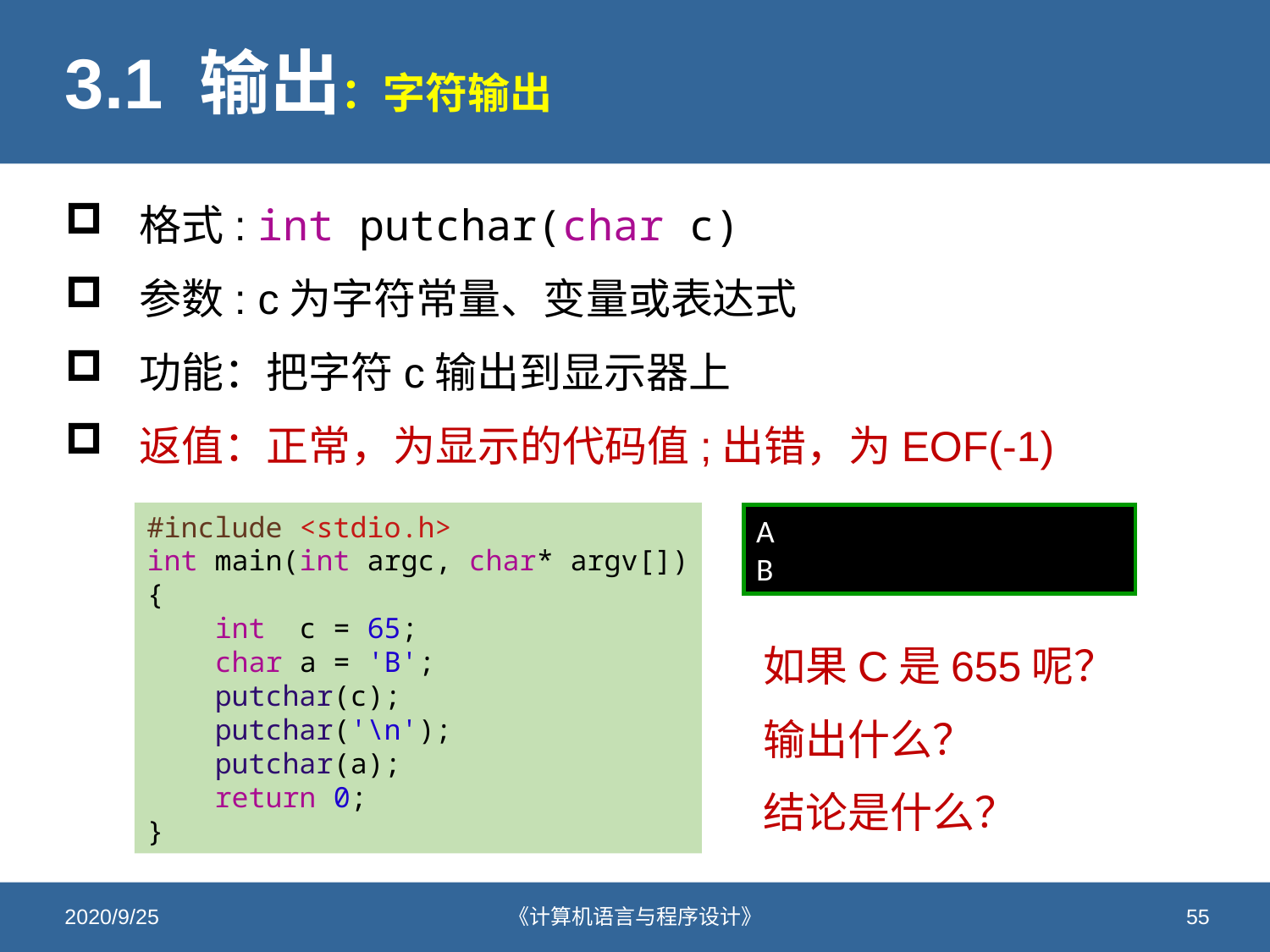

# 3.1 输出：字符输出
格式: int putchar(char c)
参数: c为字符常量、变量或表达式
功能：把字符c输出到显示器上
返值：正常，为显示的代码值;出错，为EOF(-1)

#include <stdio.h>
int main(int argc, char* argv[])
{
    int  c = 65;
    char a = 'B';
    putchar(c);
    putchar('\n');
    putchar(a);
    return 0;
}
A
B
如果C是655呢？
输出什么？
结论是什么？
2020/9/25
《计算机语言与程序设计》
55